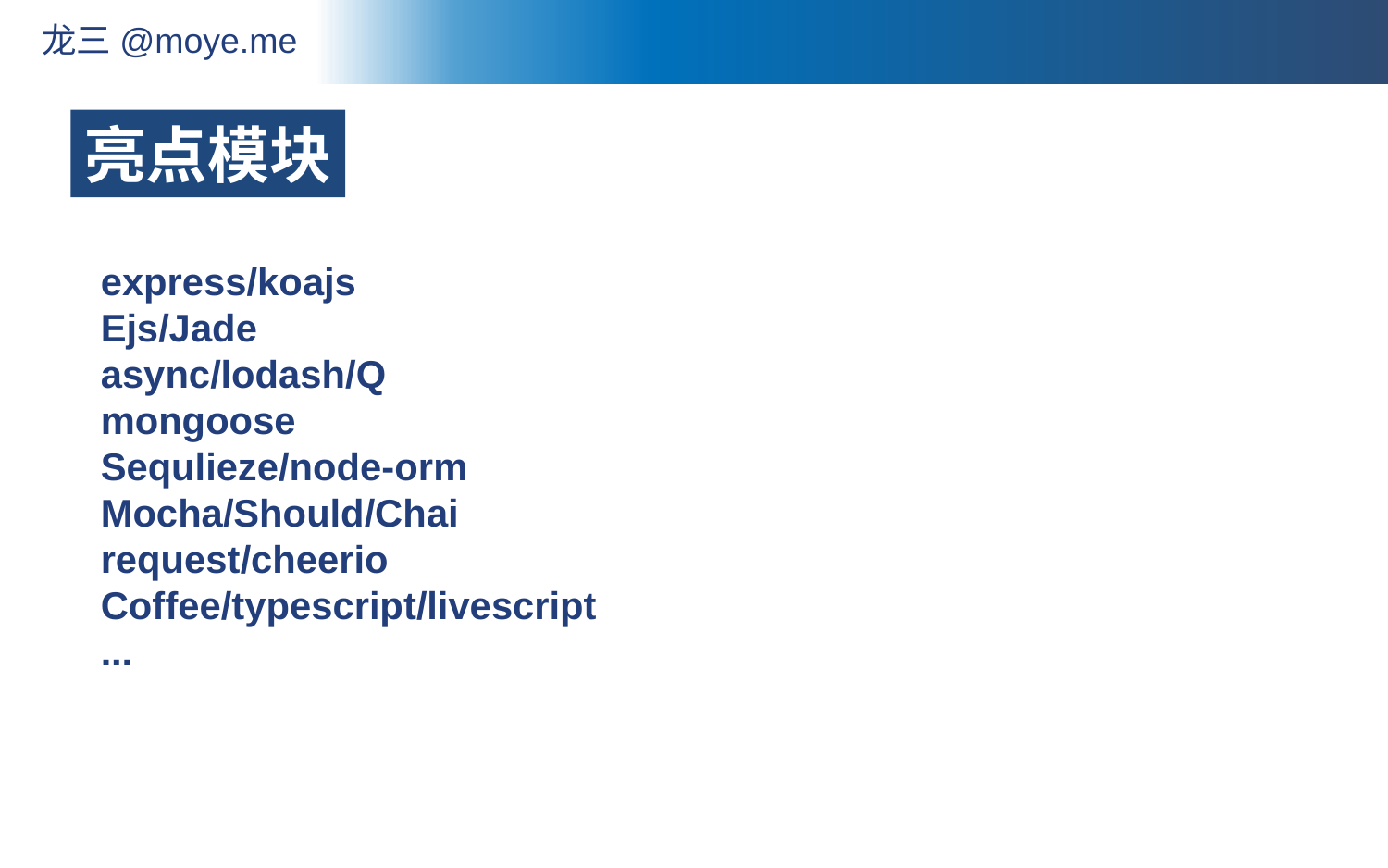

亮点模块
express/koajs
Ejs/Jade
async/lodash/Q
mongoose
Sequlieze/node-orm
Mocha/Should/Chai
request/cheerio
Coffee/typescript/livescript
...